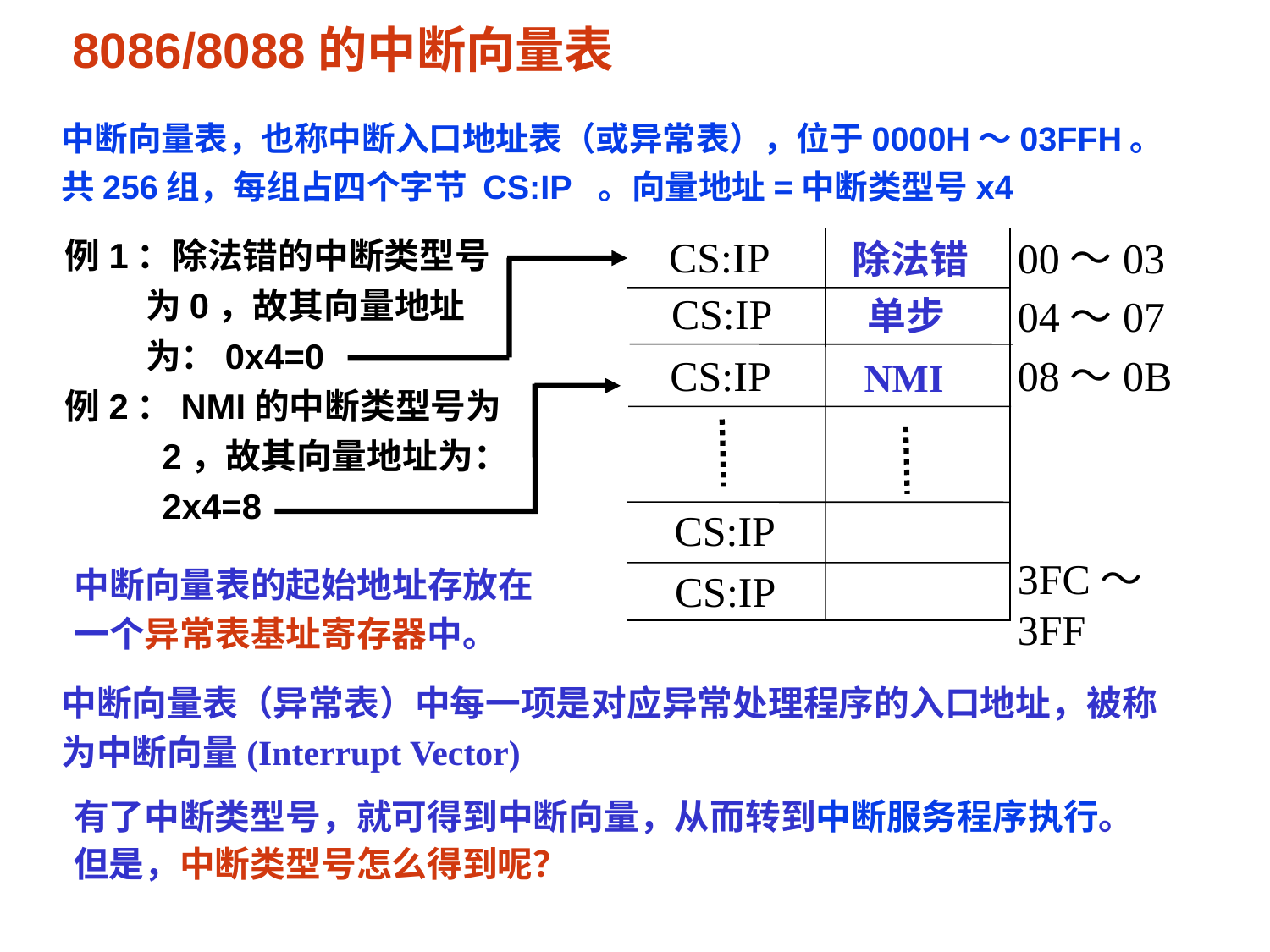

# 8086/8088的中断向量表
中断向量表，也称中断入口地址表（或异常表），位于0000H～03FFH。共256组，每组占四个字节 CS:IP  。向量地址=中断类型号x4
例1：除法错的中断类型号
         为0，故其向量地址
         为：0x4=0
例2：NMI的中断类型号为
          2，故其向量地址为：
          2x4=8
CS:IP
00～03
04～07
08～0B

3FC～3FF

除法错

CS:IP
单步

CS:IP

NMI

CS:IP

中断向量表的起始地址存放在一个异常表基址寄存器中。
CS:IP

中断向量表（异常表）中每一项是对应异常处理程序的入口地址，被称为中断向量(Interrupt Vector)
有了中断类型号，就可得到中断向量，从而转到中断服务程序执行。
但是，中断类型号怎么得到呢？